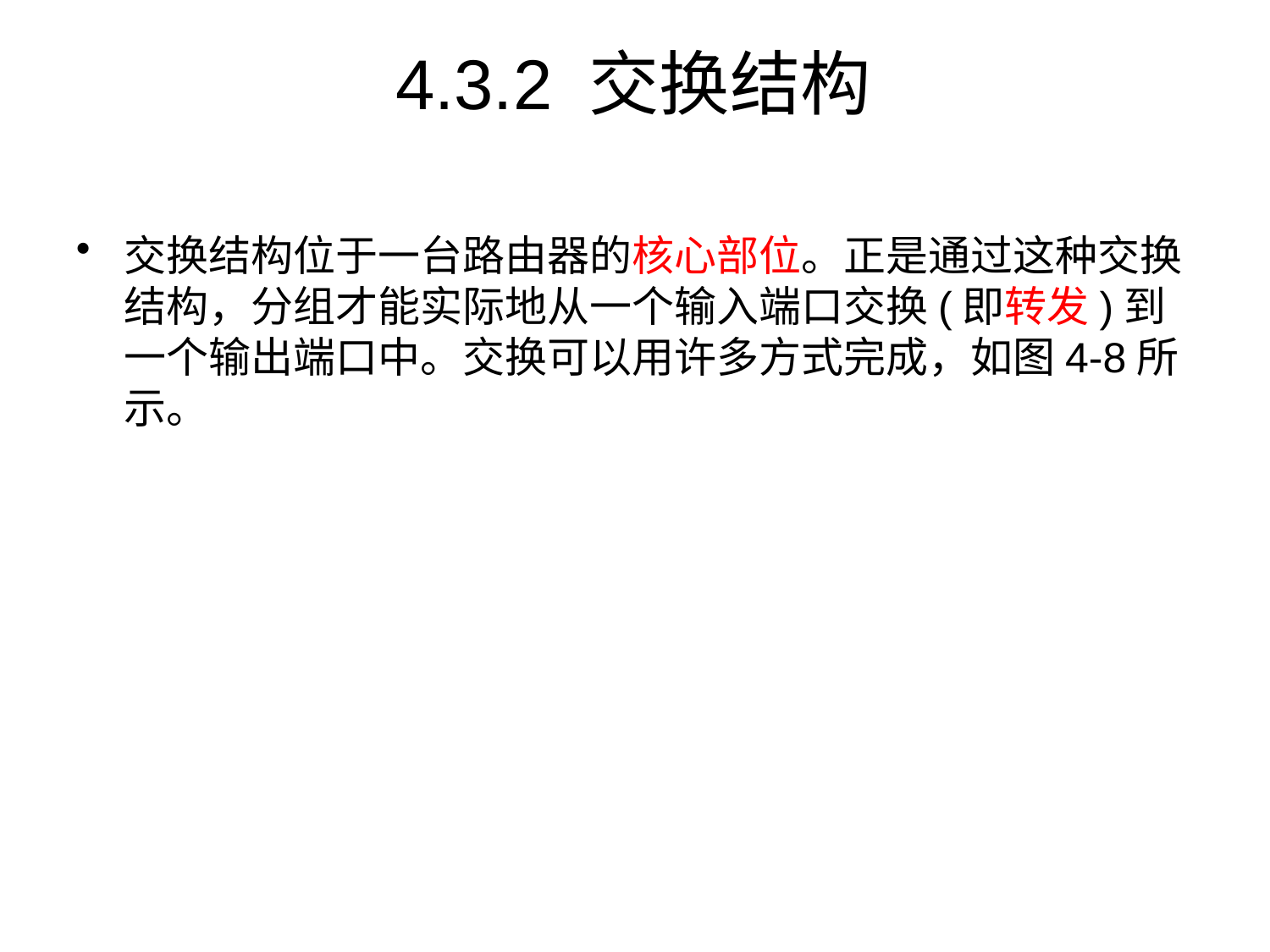

# 4.3.2 交换结构
交换结构位于一台路由器的核心部位。正是通过这种交换结构，分组才能实际地从一个输入端口交换(即转发)到一个输出端口中。交换可以用许多方式完成，如图4-8所示。